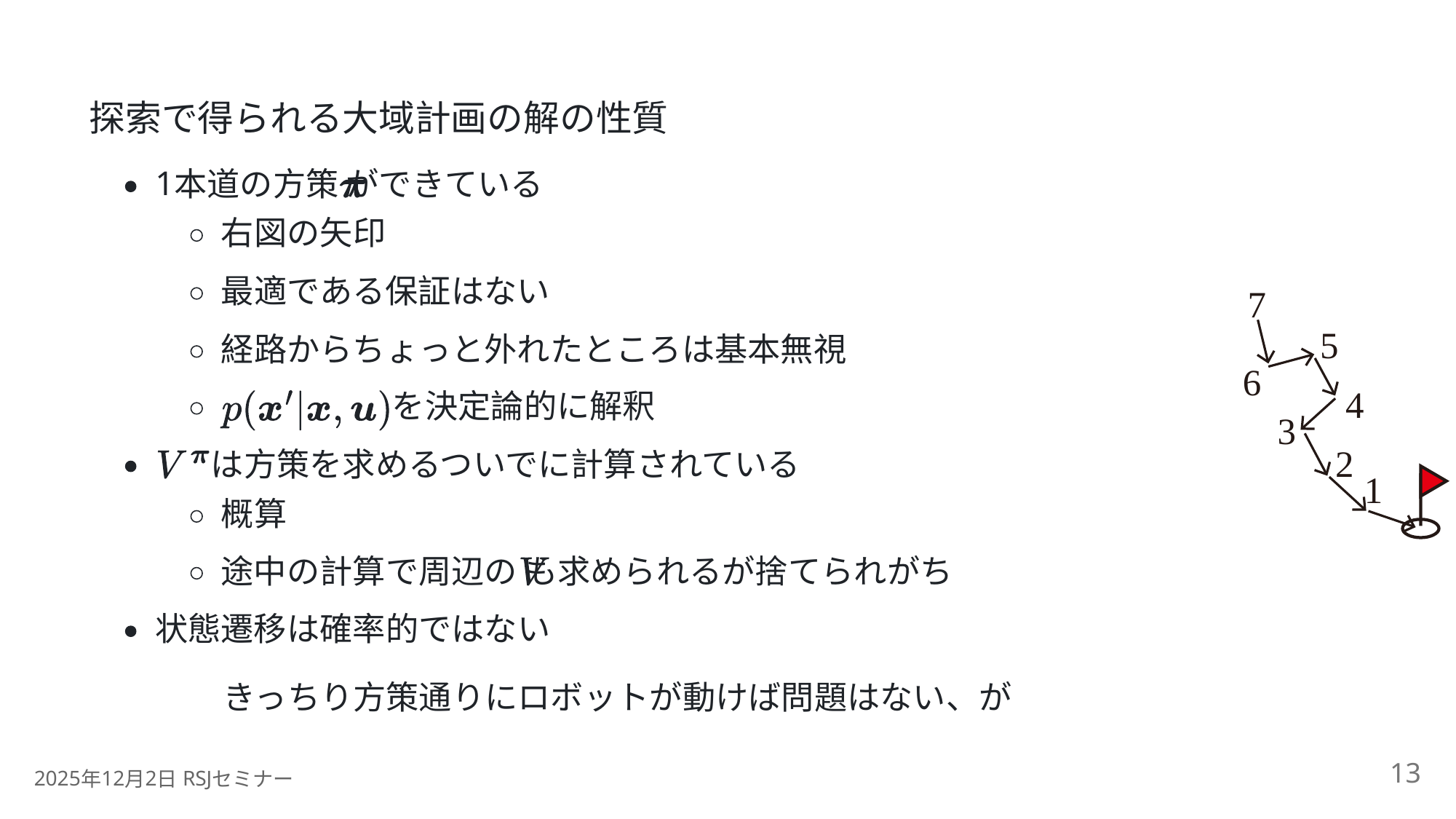

探索で得られる大域計画の解の性質
1
本道の方策 ができている

右図の矢印

最適である保証はない
7

5
経路からちょっと外れたところは基本無視

6
4

を決定論的に解釈

3

2
は方策を求めるついでに計算されている

1

概算

途中の計算で周辺の も求められるが捨てられがち

状態遷移は確率的ではない

きっちり方策通りにロボットが動けば問題はない、が
13
2025
12
2
 RSJ
年
月
日
セミナー